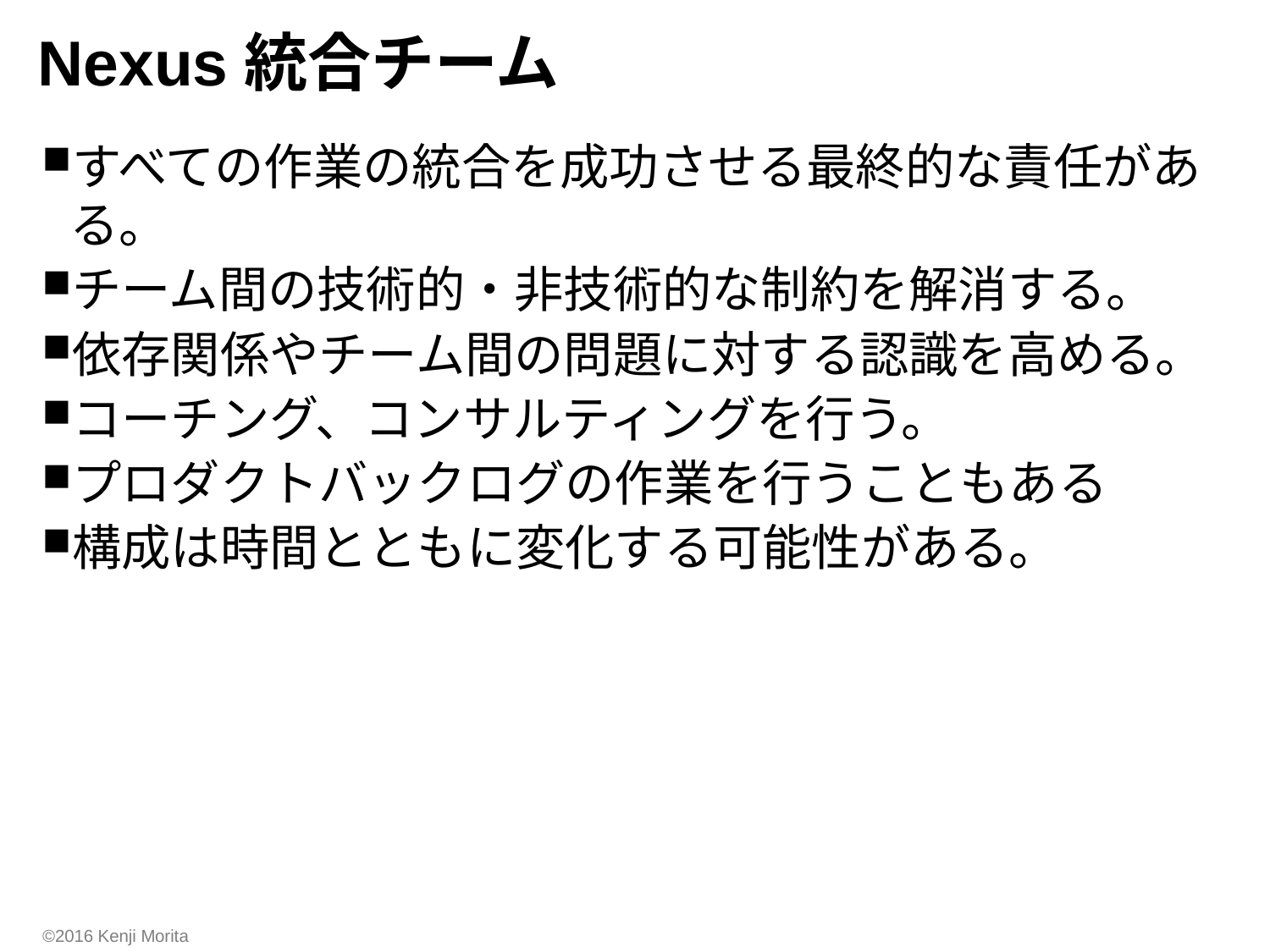

# Nexus統合チーム
すべての作業の統合を成功させる最終的な責任がある。
チーム間の技術的・非技術的な制約を解消する。
依存関係やチーム間の問題に対する認識を高める。
コーチング、コンサルティングを行う。
プロダクトバックログの作業を行うこともある
構成は時間とともに変化する可能性がある。